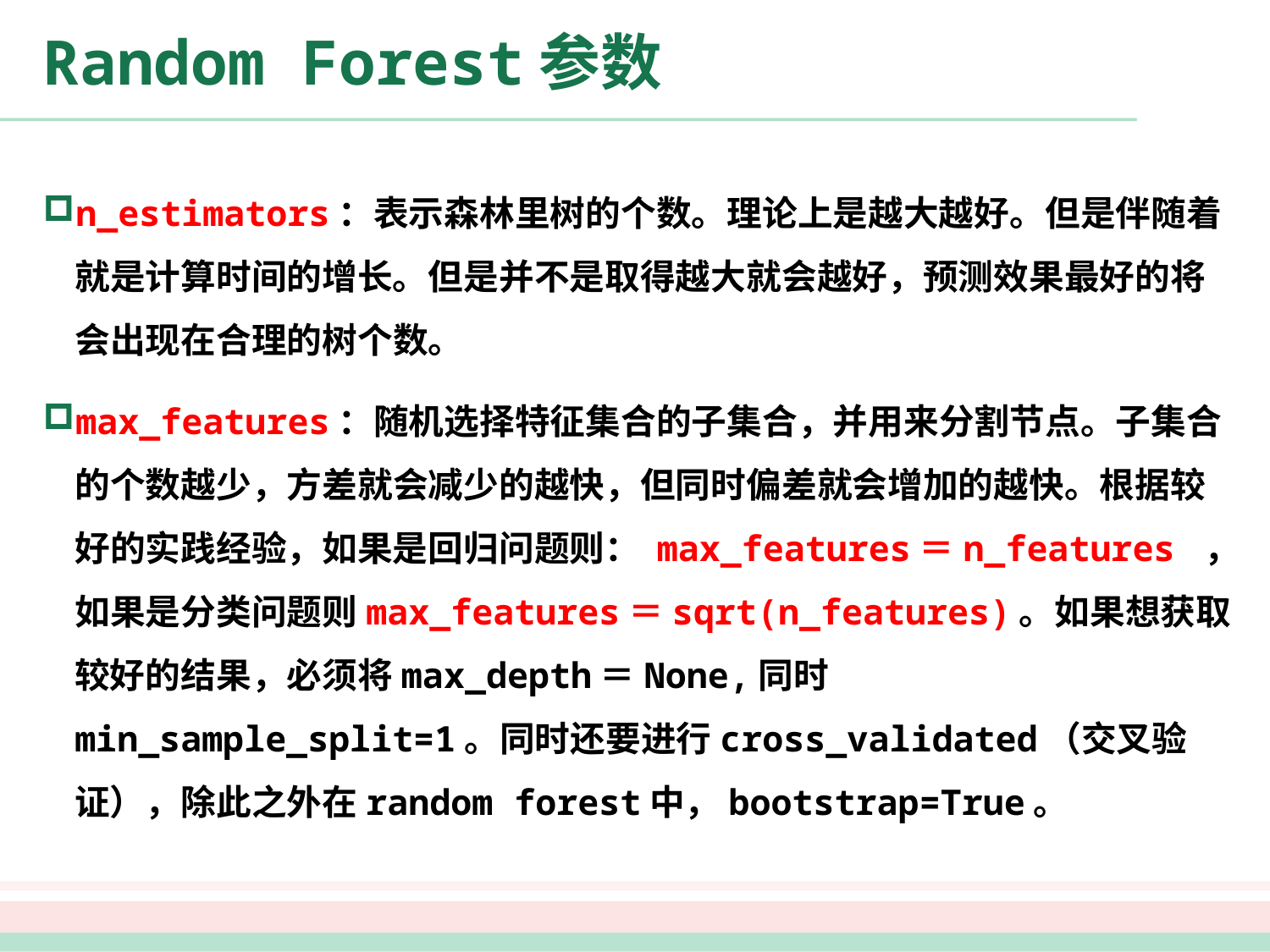

# Random Forest参数
n_estimators：表示森林里树的个数。理论上是越大越好。但是伴随着就是计算时间的增长。但是并不是取得越大就会越好，预测效果最好的将会出现在合理的树个数。
max_features：随机选择特征集合的子集合，并用来分割节点。子集合的个数越少，方差就会减少的越快，但同时偏差就会增加的越快。根据较好的实践经验，如果是回归问题则： max_features＝n_features ，如果是分类问题则max_features＝sqrt(n_features)。如果想获取较好的结果，必须将max_depth＝None,同时min_sample_split=1。同时还要进行cross_validated（交叉验证），除此之外在random forest中，bootstrap=True。